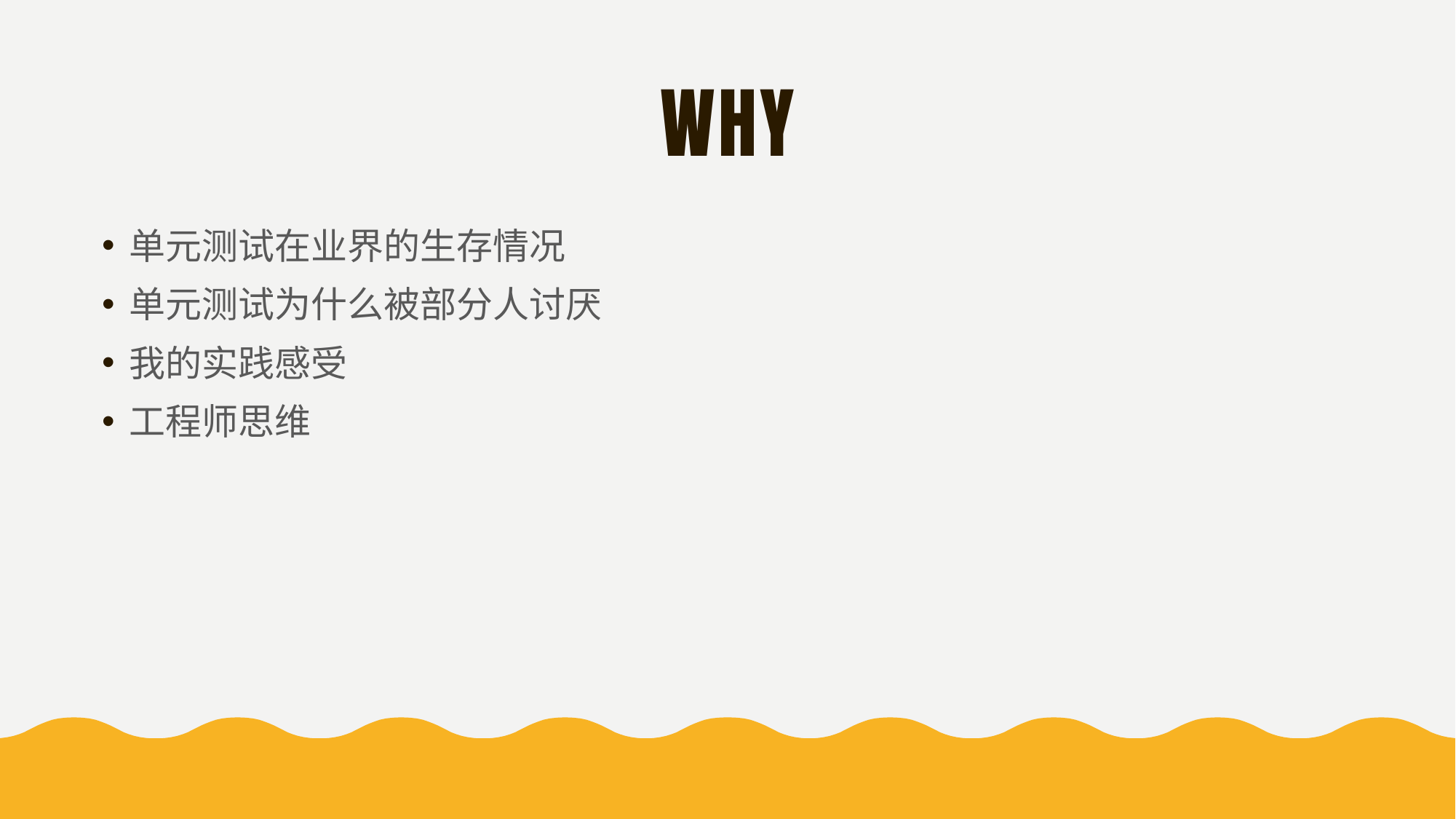

# why
单元测试在业界的生存情况
单元测试为什么被部分人讨厌
我的实践感受
工程师思维